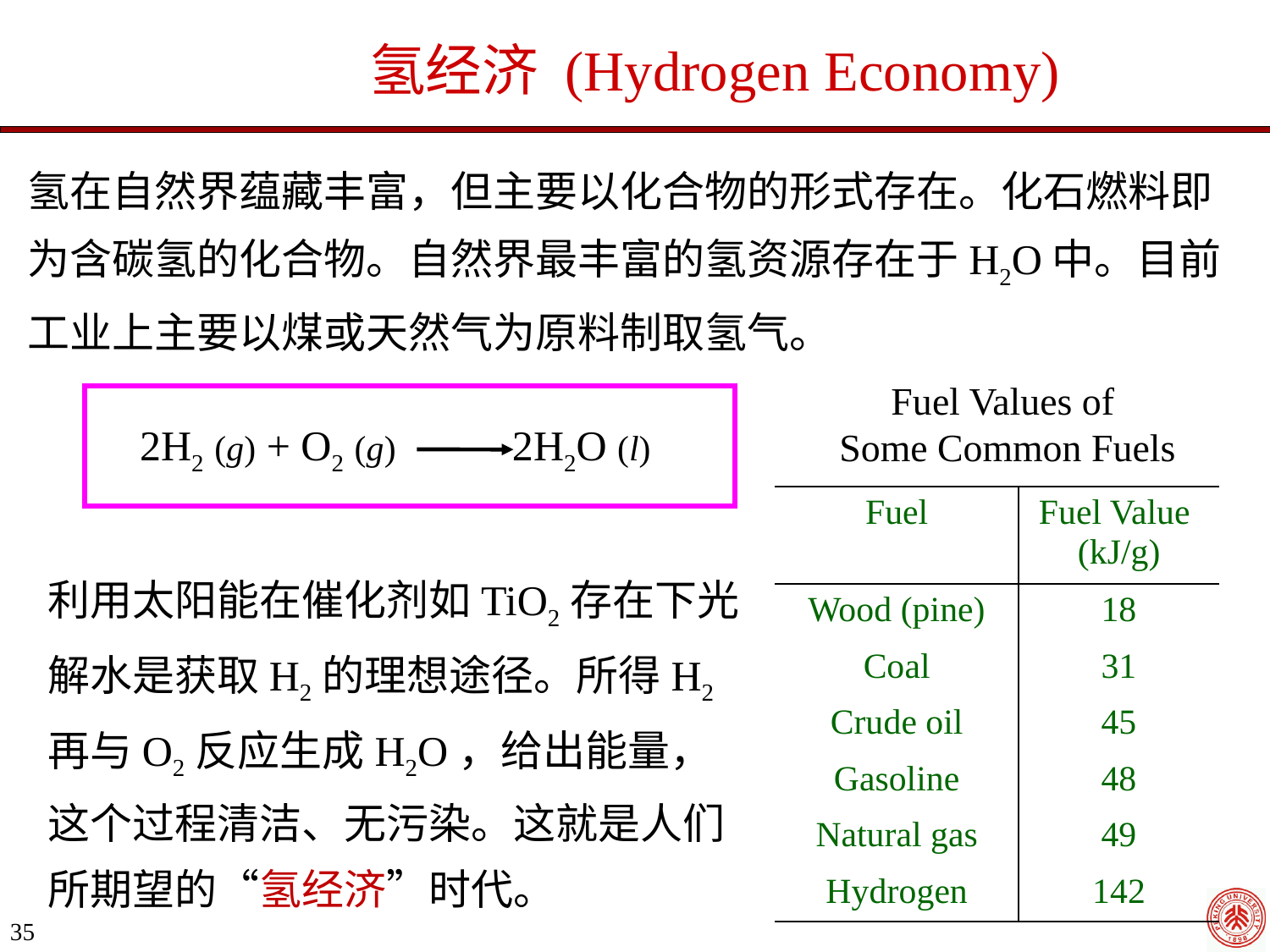

氢经济 (Hydrogen Economy)

氢在自然界蕴藏丰富，但主要以化合物的形式存在。化石燃料即为含碳氢的化合物。自然界最丰富的氢资源存在于H2O中。目前工业上主要以煤或天然气为原料制取氢气。
Fuel Values of
Some Common Fuels

2H2 (g) + O2 (g)           2H2O (l)

| Fuel | Fuel Value (kJ/g) |
| --- | --- |
| Wood (pine) | 18 |
| Coal | 31 |
| Crude oil | 45 |
| Gasoline | 48 |
| Natural gas | 49 |
| Hydrogen | 142 |
利用太阳能在催化剂如TiO2存在下光解水是获取H2的理想途径。所得H2再与O2反应生成H2O，给出能量，这个过程清洁、无污染。这就是人们所期望的“氢经济”时代。
35